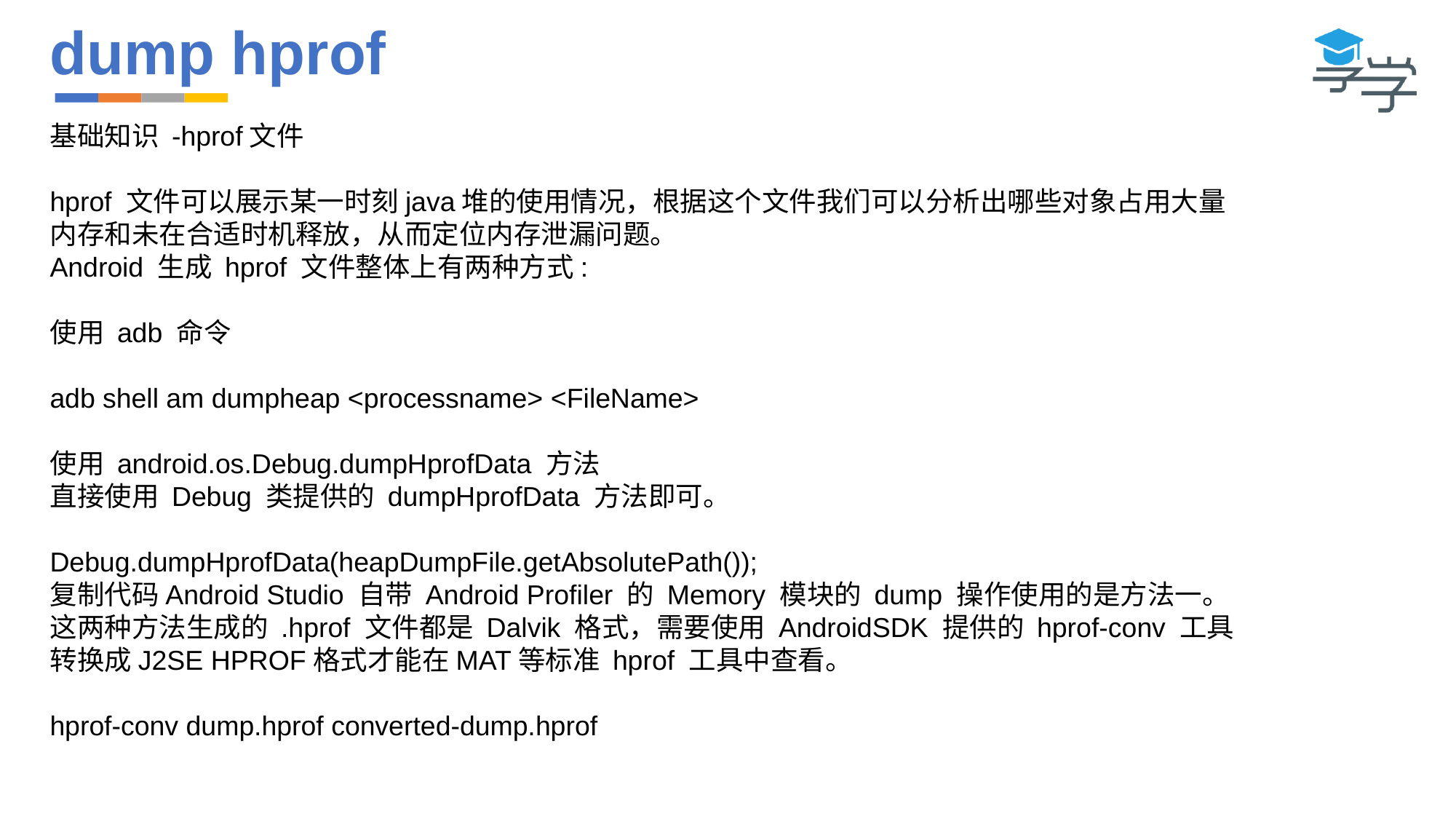

# dump hprof
基础知识 -hprof文件

hprof 文件可以展示某一时刻java堆的使用情况，根据这个文件我们可以分析出哪些对象占用大量内存和未在合适时机释放，从而定位内存泄漏问题。
Android 生成 hprof 文件整体上有两种方式:

使用 adb 命令

adb shell am dumpheap <processname> <FileName>

使用 android.os.Debug.dumpHprofData 方法
直接使用 Debug 类提供的 dumpHprofData 方法即可。

Debug.dumpHprofData(heapDumpFile.getAbsolutePath());
复制代码Android Studio 自带 Android Profiler 的 Memory 模块的 dump 操作使用的是方法一。这两种方法生成的 .hprof 文件都是 Dalvik 格式，需要使用 AndroidSDK 提供的 hprof-conv 工具转换成J2SE HPROF格式才能在MAT等标准 hprof 工具中查看。

hprof-conv dump.hprof converted-dump.hprof